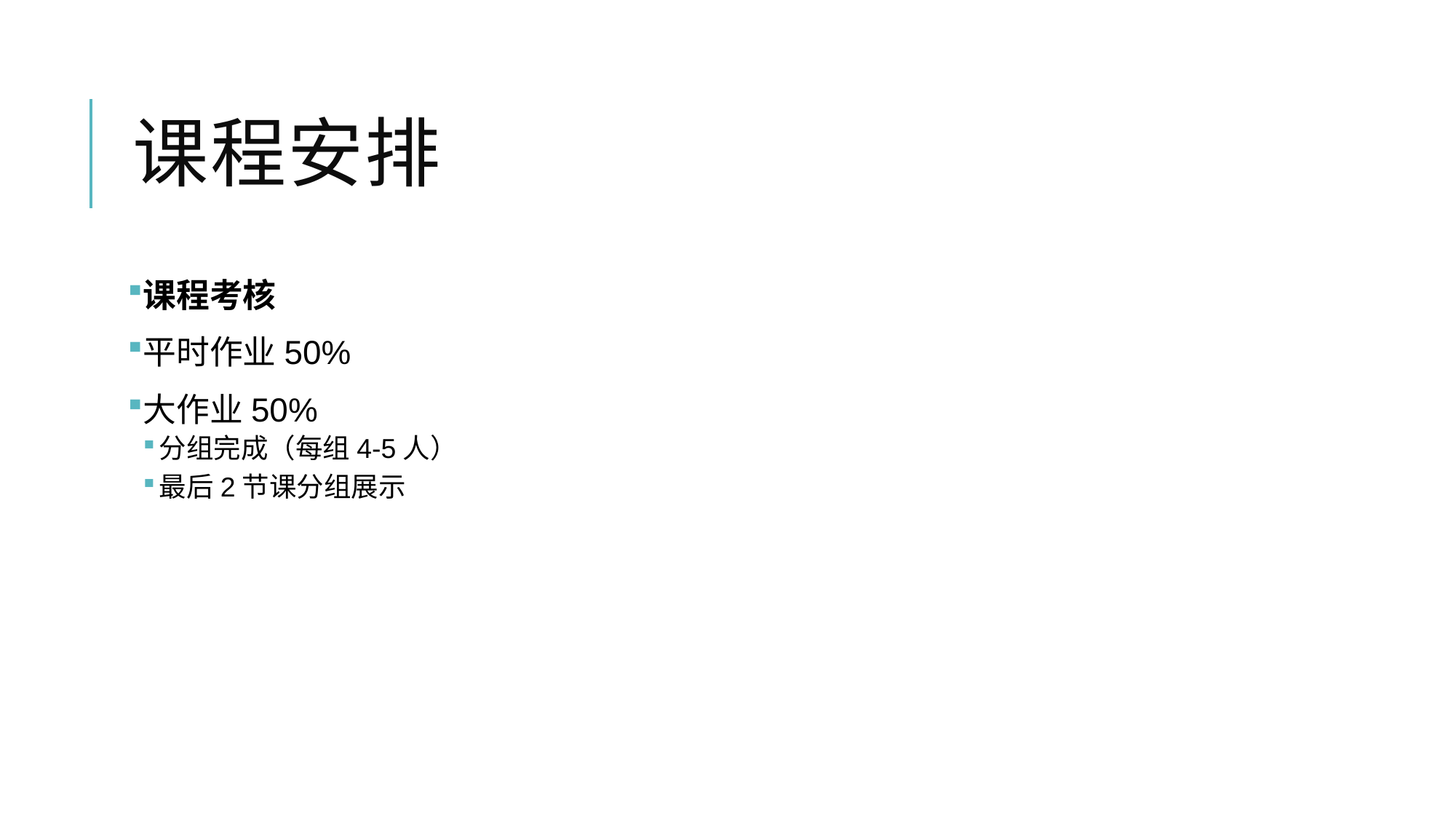

# 课程安排
课程考核
平时作业50%
大作业50%
分组完成（每组4-5人）
最后2节课分组展示